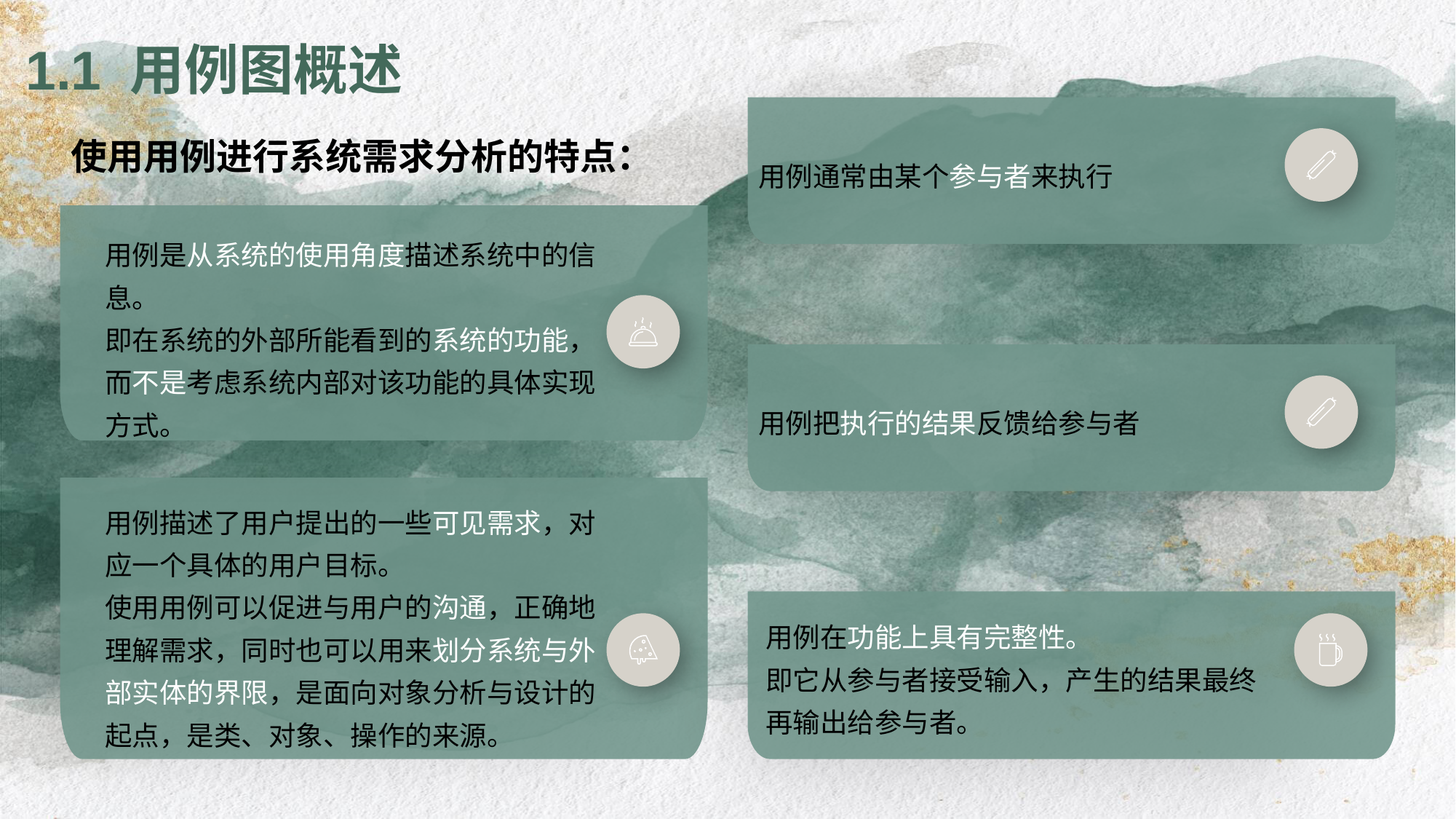

1.1 用例图概述
用例通常由某个参与者来执行

使用用例进行系统需求分析的特点：

e7d195523061f1c0c2b73831c94a3edc981f60e396d3e182073EE1468018468A7F192AE5E5CD515B6C3125F8AF6E4EE646174E8CF0B46FD19828DCE8CDA3B3A044A74F0E769C5FA8CB87AB6FC303C8BA3785FAC64AF5424764E128FECAE4CC72932BB65C8C121A0F41C1707D94688ED66335DC6AE12288BF2055523C0C26863D2CD4AC454A29EEC183CEF0375334B579
用例是从系统的使用角度描述系统中的信息。
即在系统的外部所能看到的系统的功能，而不是考虑系统内部对该功能的具体实现方式。

用例把执行的结果反馈给参与者

用例描述了用户提出的一些可见需求，对应一个具体的用户目标。
使用用例可以促进与用户的沟通，正确地理解需求，同时也可以用来划分系统与外部实体的界限，是面向对象分析与设计的起点，是类、对象、操作的来源。

用例在功能上具有完整性。
即它从参与者接受输入，产生的结果最终再输出给参与者。